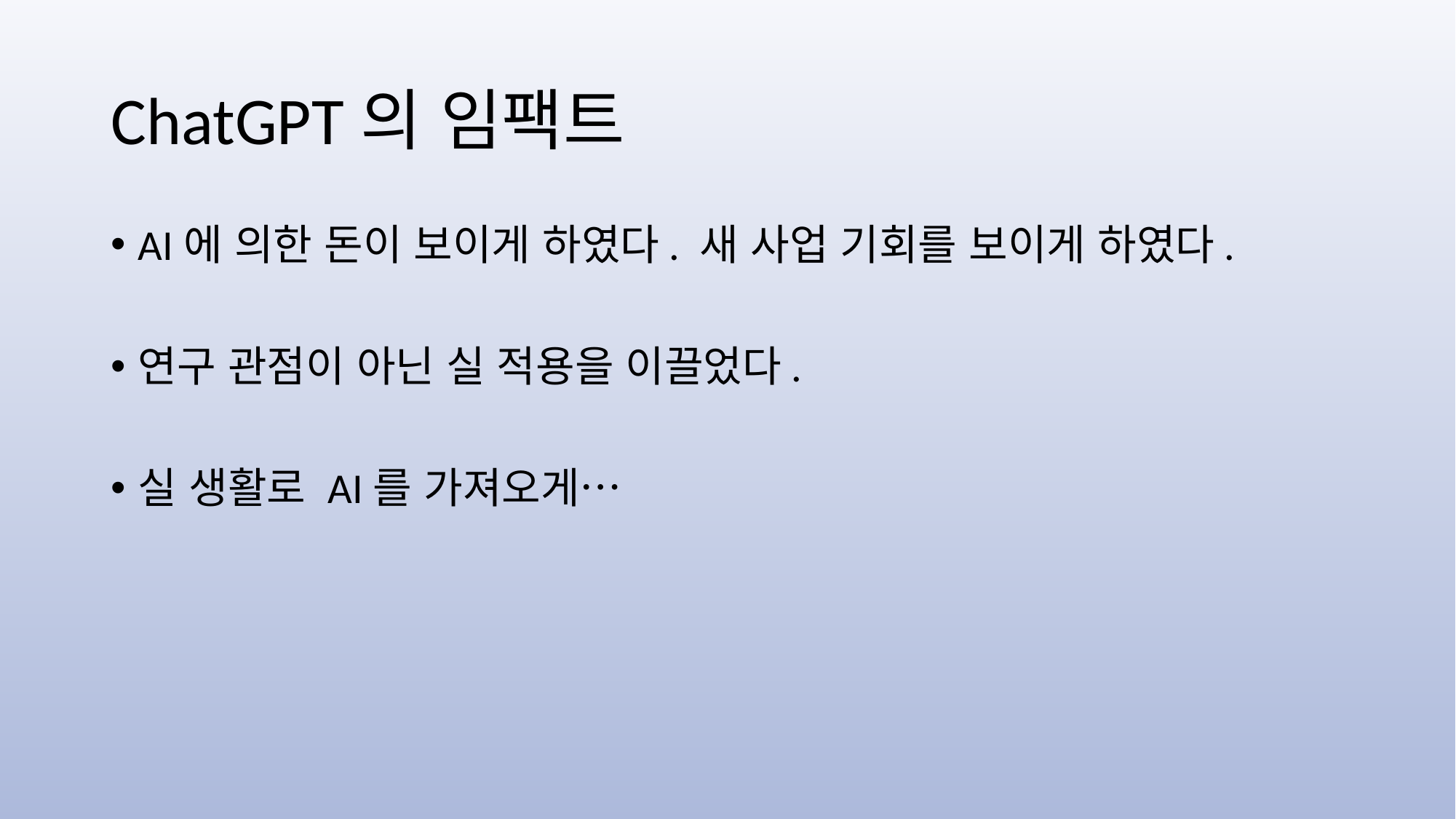

# ChatGPT의 임팩트
AI에 의한 돈이 보이게 하였다. 새 사업 기회를 보이게 하였다.

연구 관점이 아닌 실 적용을 이끌었다.

실 생활로 AI를 가져오게…